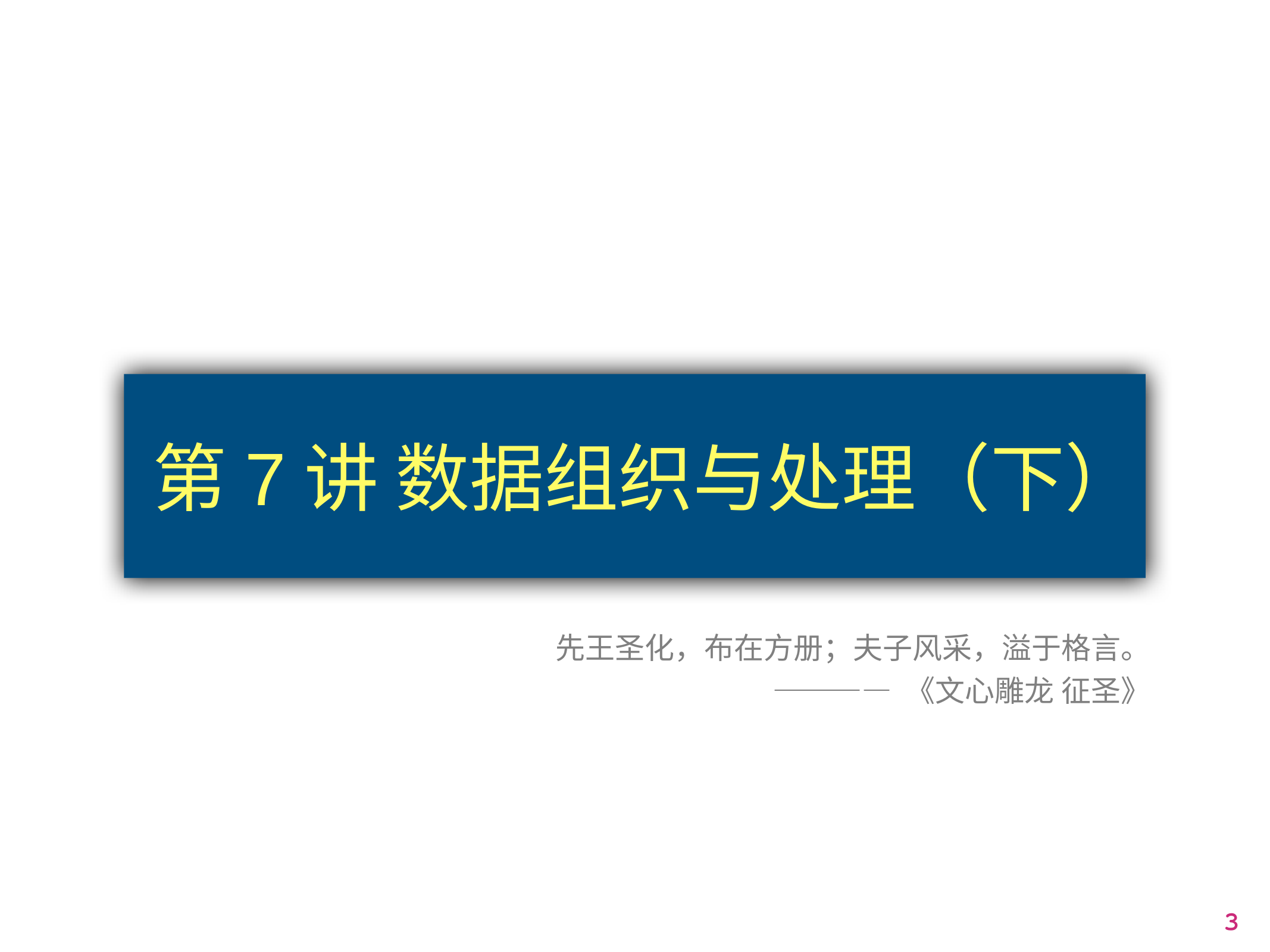

第7讲 数据组织与处理（下）
先王圣化，布在方册；夫子风采，溢于格言。
———— 《文心雕龙 征圣》
3